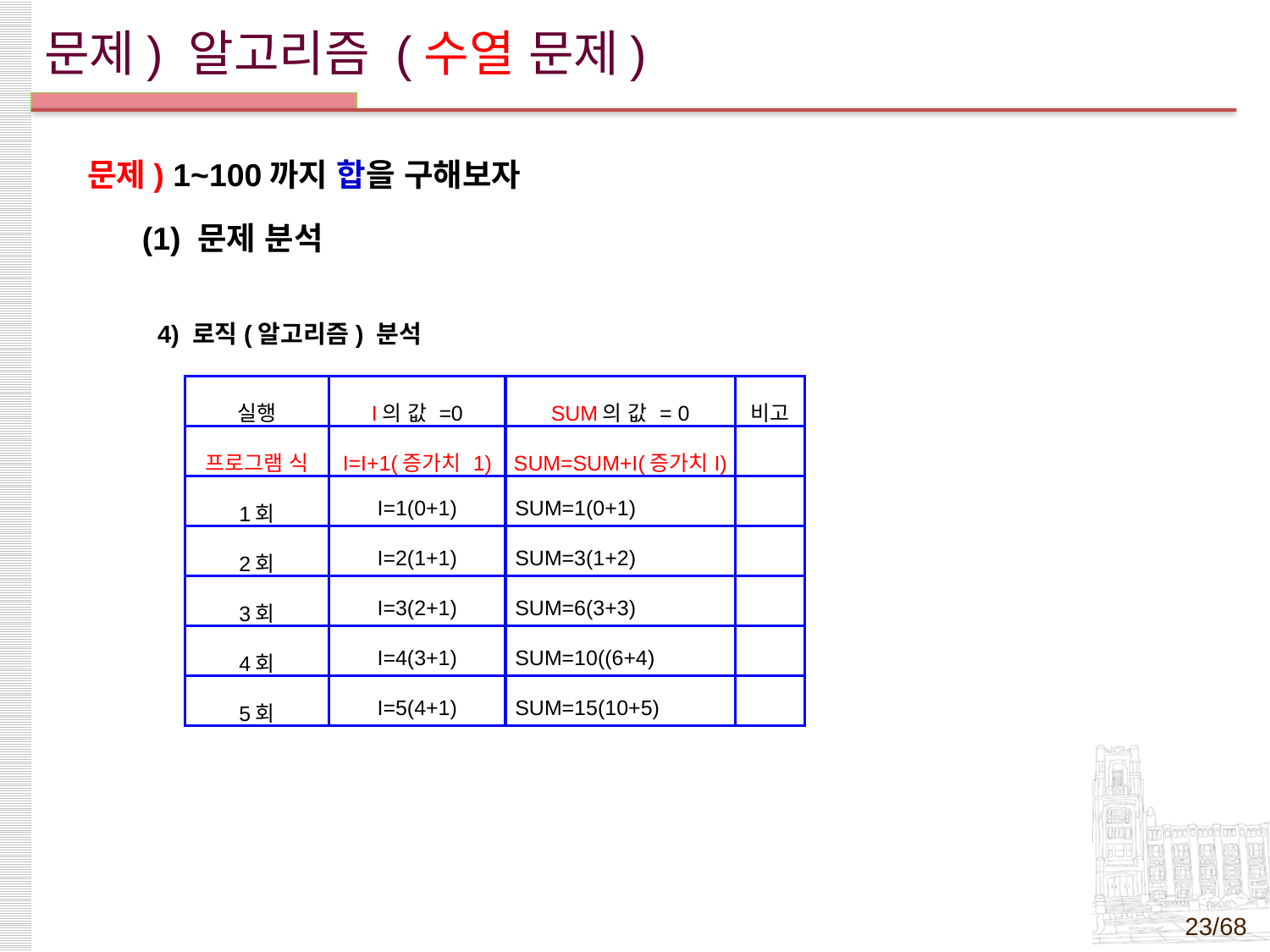

# 문제) 알고리즘 (수열 문제)
    문제) 1~100까지 합을 구해보자
           (1) 문제 분석
4) 로직(알고리즘) 분석
| 실행 | I의 값 =0 | SUM의 값 = 0 | 비고 |
| --- | --- | --- | --- |
| 프로그램 식 | I=I+1(증가치 1) | SUM=SUM+I(증가치I) |  |
| 1회 | I=1(0+1) | SUM=1(0+1) |  |
| 2회 | I=2(1+1) | SUM=3(1+2) |  |
| 3회 | I=3(2+1) | SUM=6(3+3) |  |
| 4회 | I=4(3+1) | SUM=10((6+4) |  |
| 5회 | I=5(4+1) | SUM=15(10+5) |  |